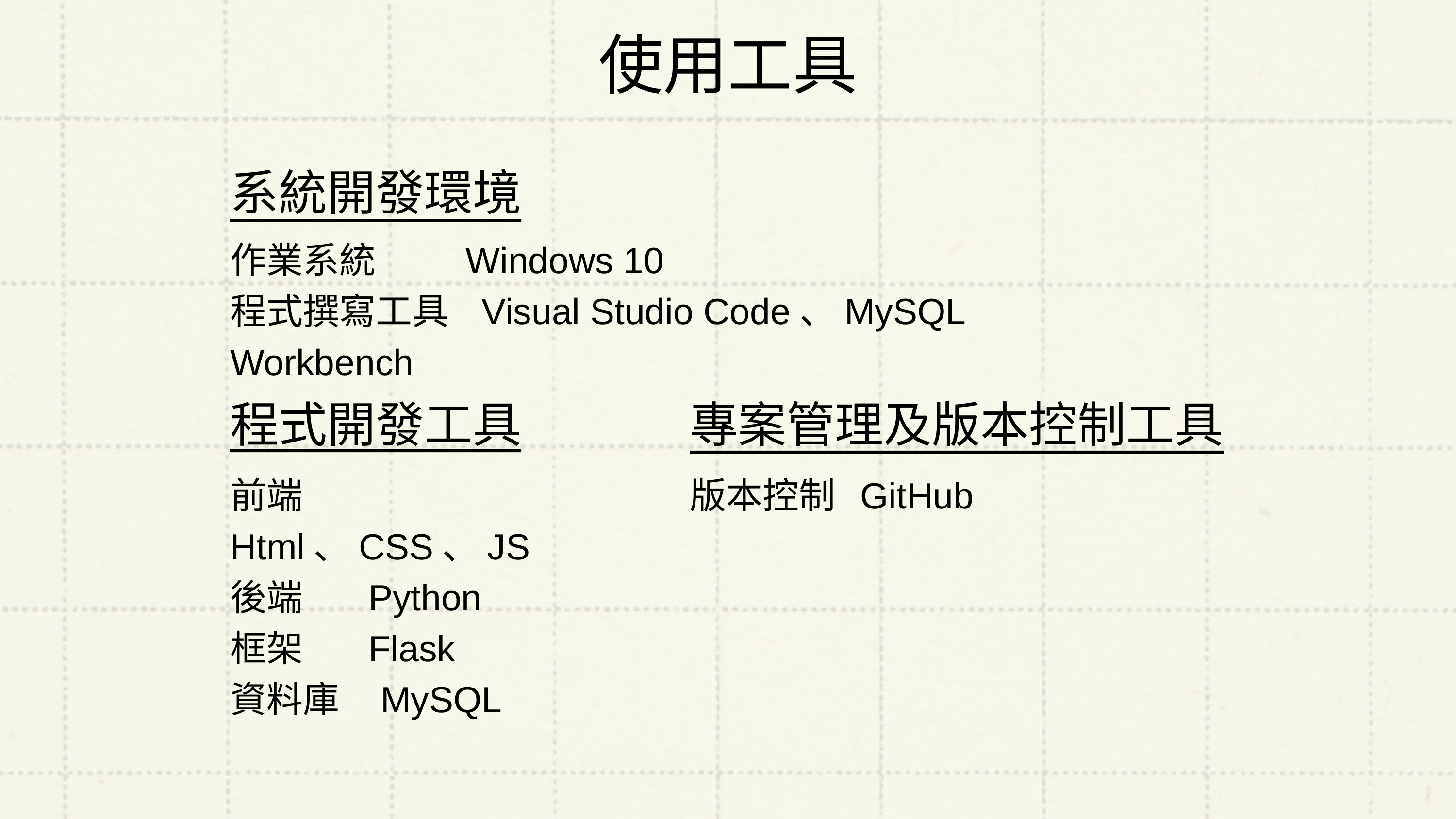

使用工具
系統開發環境

作業系統          Windows 10
程式撰寫工具   Visual Studio Code、MySQL Workbench
程式開發工具
專案管理及版本控制工具

前端       Html、CSS、JS
後端       Python
框架       Flask
資料庫    MySQL

版本控制  GitHub